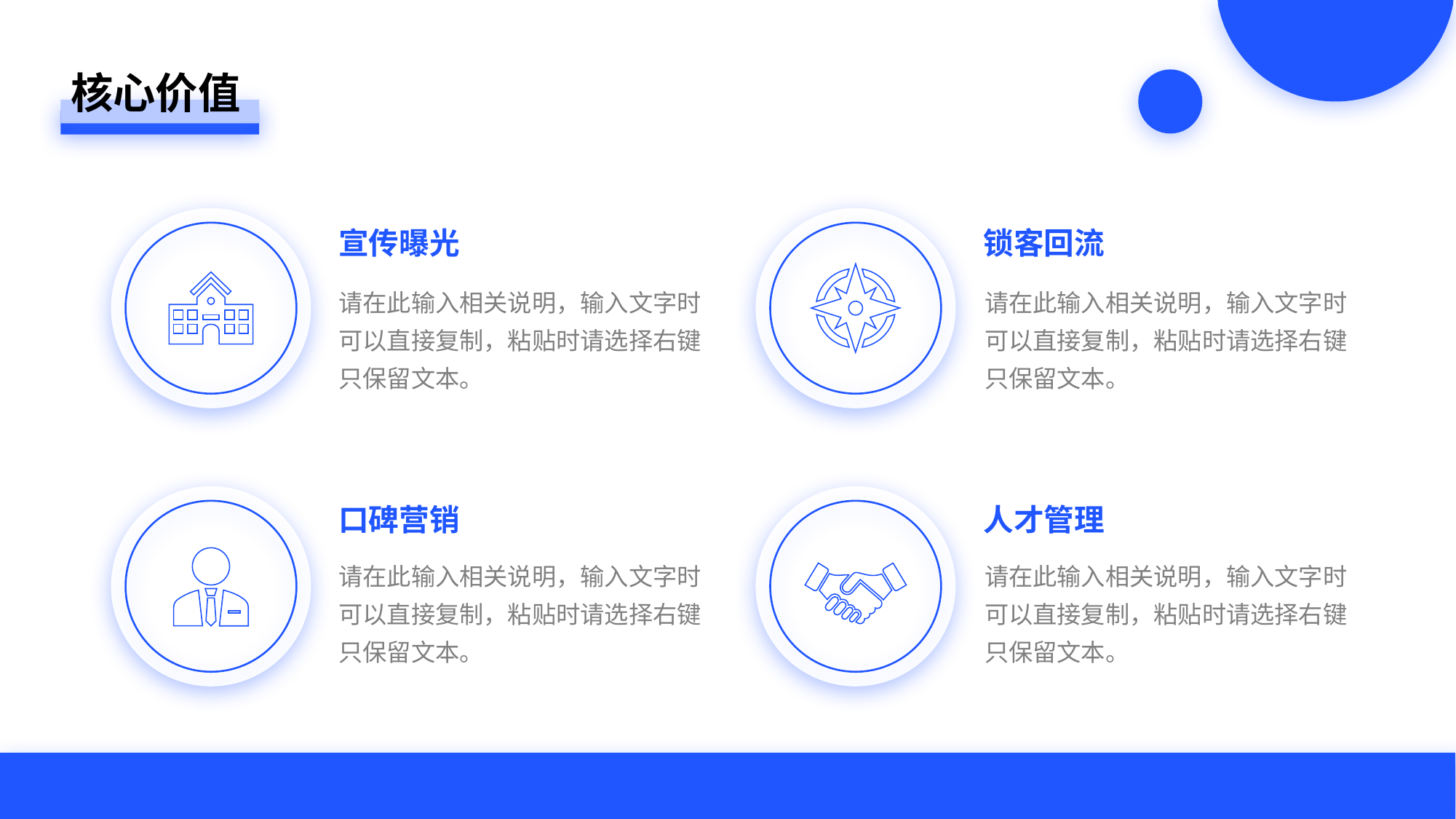

核心价值

宣传曝光
锁客回流

请在此输入相关说明，输入文字时可以直接复制，粘贴时请选择右键只保留文本。
请在此输入相关说明，输入文字时可以直接复制，粘贴时请选择右键只保留文本。

口碑营销
人才管理

请在此输入相关说明，输入文字时可以直接复制，粘贴时请选择右键只保留文本。
请在此输入相关说明，输入文字时可以直接复制，粘贴时请选择右键只保留文本。